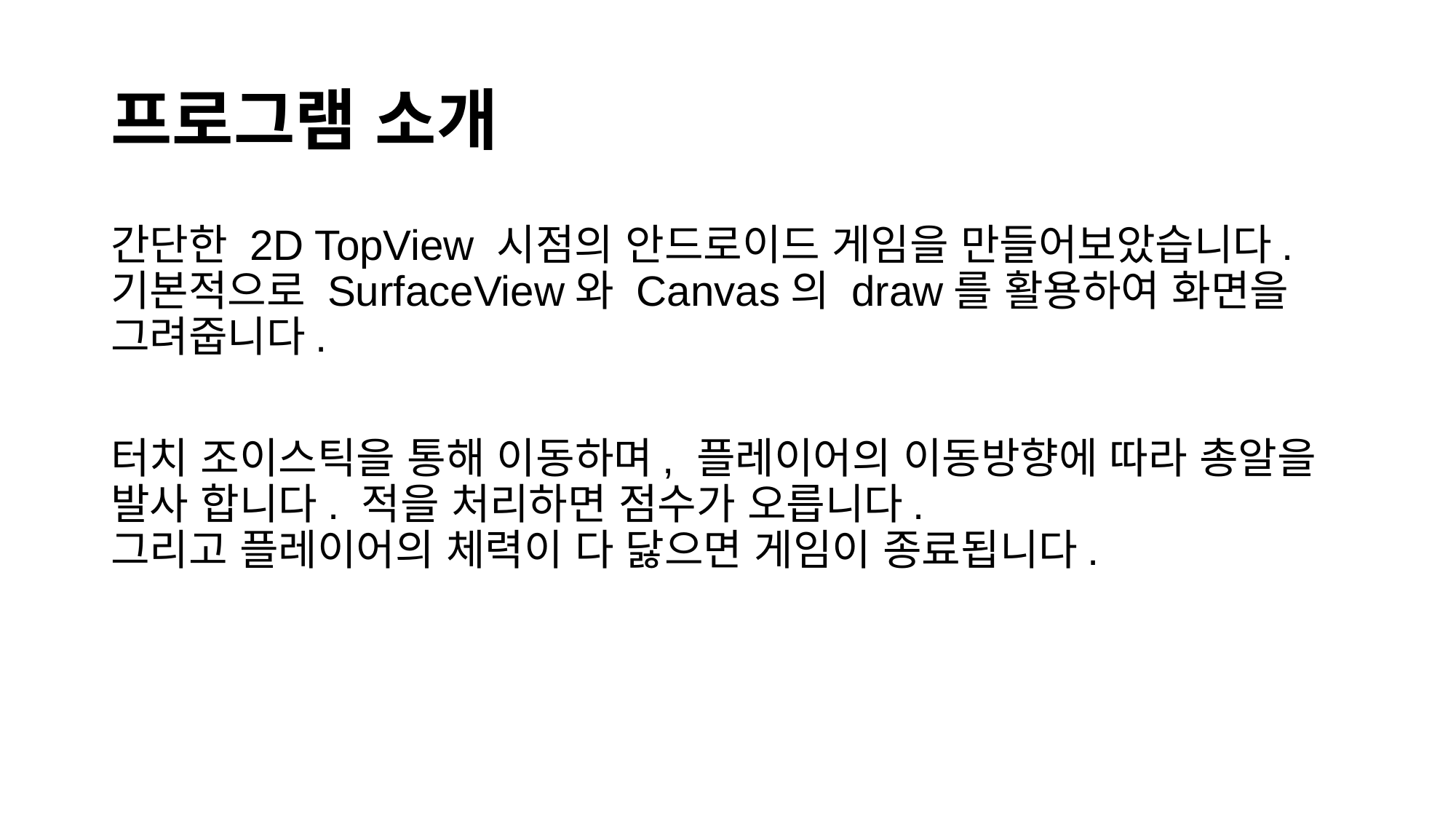

# 프로그램 소개
간단한 2D TopView 시점의 안드로이드 게임을 만들어보았습니다.
기본적으로 SurfaceView와 Canvas의 draw를 활용하여 화면을 그려줍니다.

터치 조이스틱을 통해 이동하며, 플레이어의 이동방향에 따라 총알을 발사 합니다. 적을 처리하면 점수가 오릅니다.
그리고 플레이어의 체력이 다 닳으면 게임이 종료됩니다.